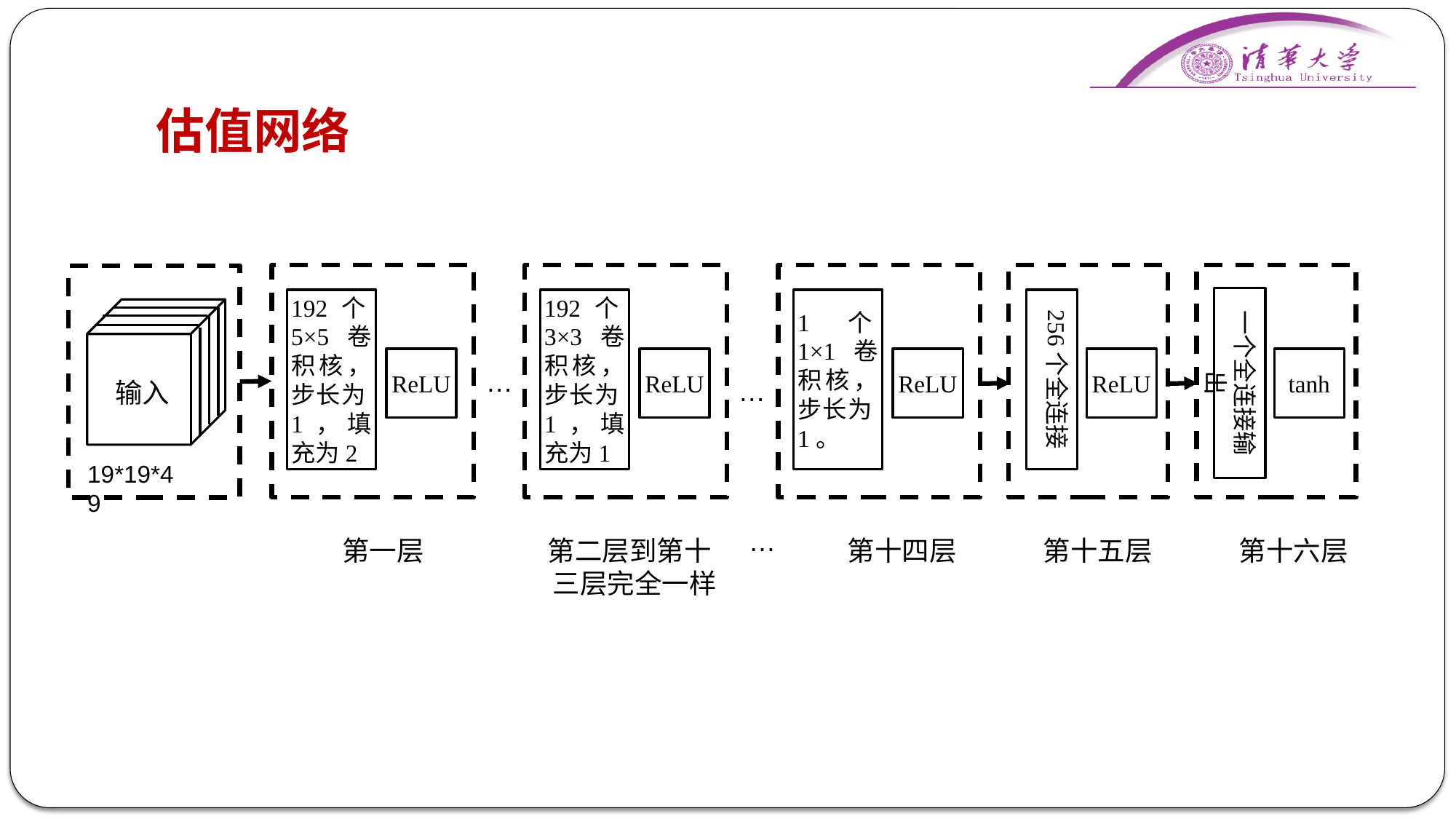

# 估值网络

一个全连接输出
192个5×5卷积核，步长为1，填充为2
192个3×3卷积核，步长为1，填充为1
1个1×1卷积核，步长为1。
256个全连接

ReLU
ReLU
ReLU
ReLU
tanh
…
…
输入
19*19*49
   …
第一层                    第二层到第十                      第十四层              第十五层              第十六层
                                 三层完全一样